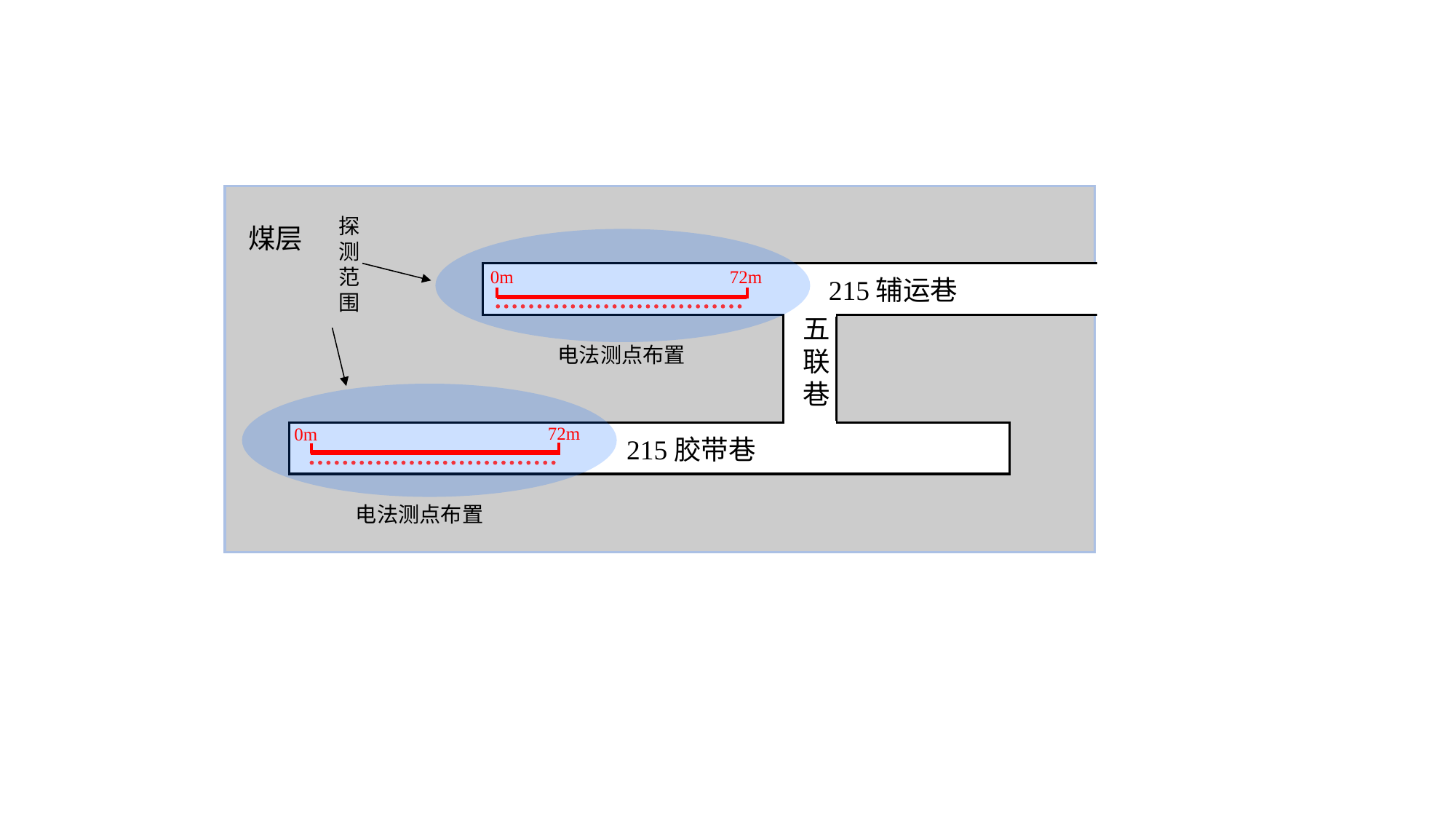

煤层

72m
0m

探测范围

215辅运巷
电法测点布置
五联巷

72m
0m
215胶带巷
电法测点布置